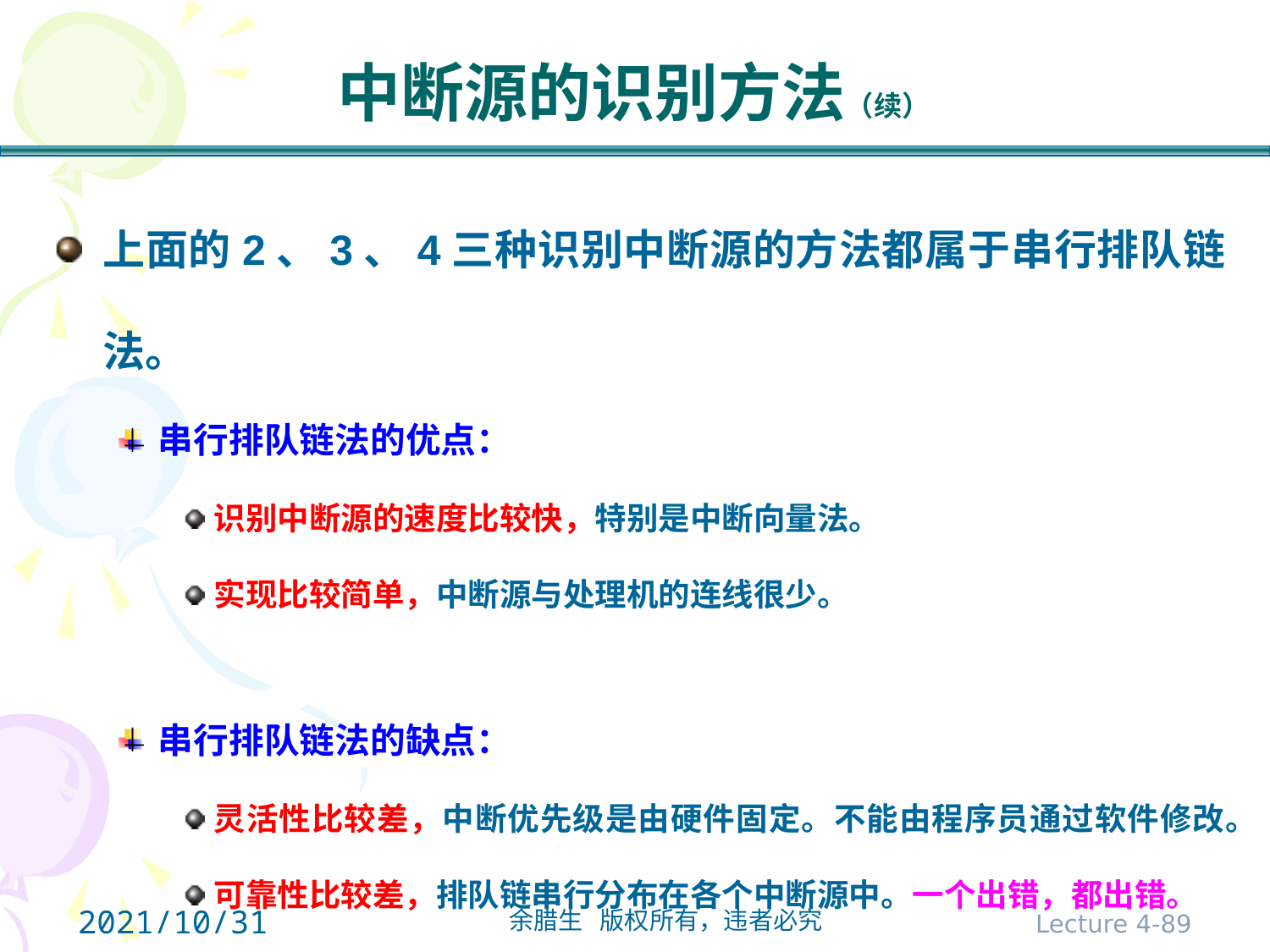

# 中断源的识别方法（续）
上面的2、3、4三种识别中断源的方法都属于串行排队链法。
串行排队链法的优点：
识别中断源的速度比较快，特别是中断向量法。
实现比较简单，中断源与处理机的连线很少。

串行排队链法的缺点：
灵活性比较差，中断优先级是由硬件固定。不能由程序员通过软件修改。
可靠性比较差，排队链串行分布在各个中断源中。一个出错，都出错。
2021/10/31
Lecture 4-89